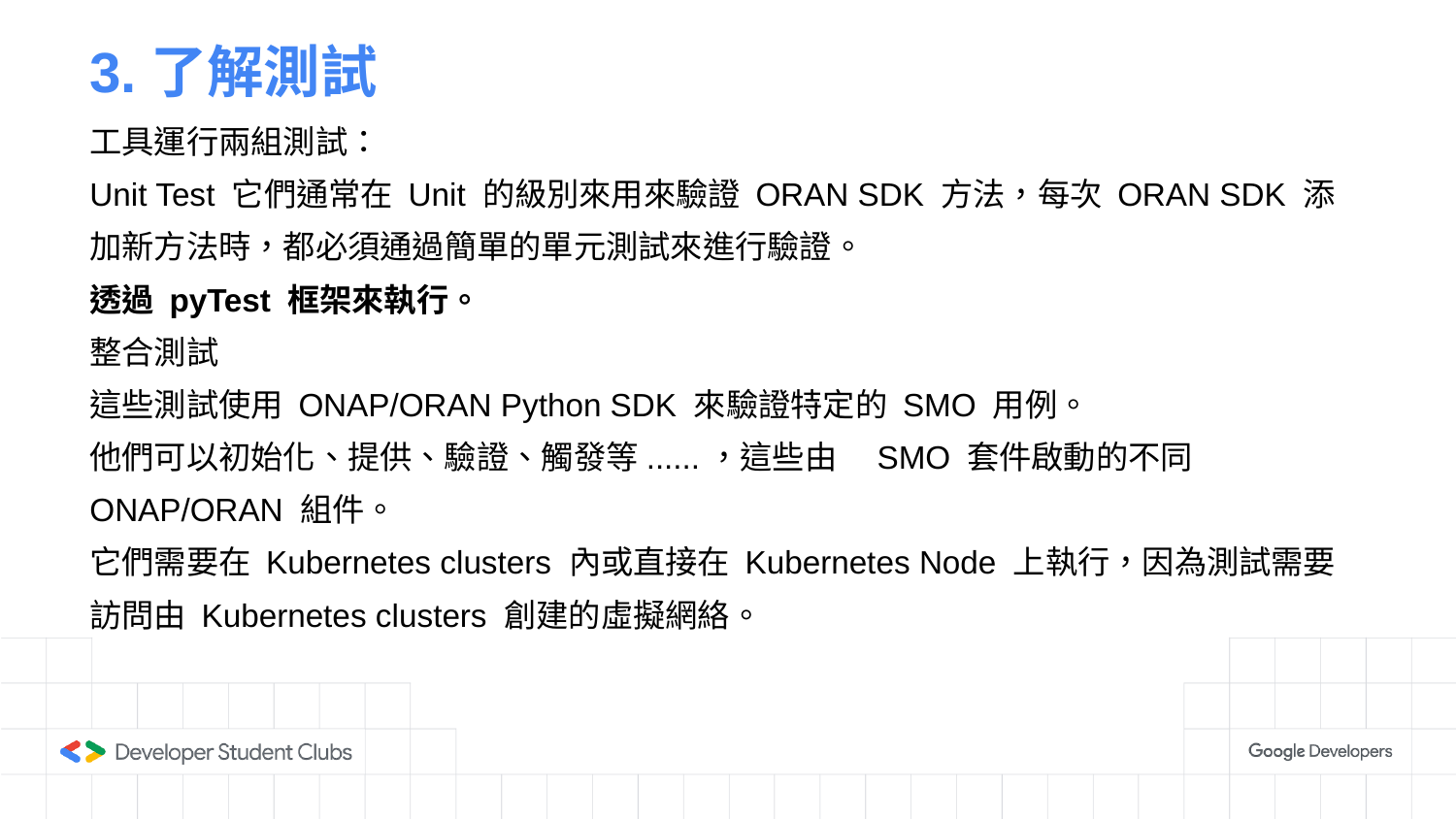

# 3.了解測試
工具運行兩組測試：
Unit Test 它們通常在 Unit 的級別來用來驗證 ORAN SDK 方法，每次 ORAN SDK 添加新方法時，都必須通過簡單的單元測試來進行驗證。
透過 pyTest 框架來執行。
整合測試
這些測試使用 ONAP/ORAN Python SDK 來驗證特定的 SMO 用例。
他們可以初始化、提供、驗證、觸發等......，這些由　SMO 套件啟動的不同 ONAP/ORAN 組件。
它們需要在 Kubernetes clusters 內或直接在 Kubernetes Node 上執行，因為測試需要訪問由 Kubernetes clusters 創建的虛擬網絡。